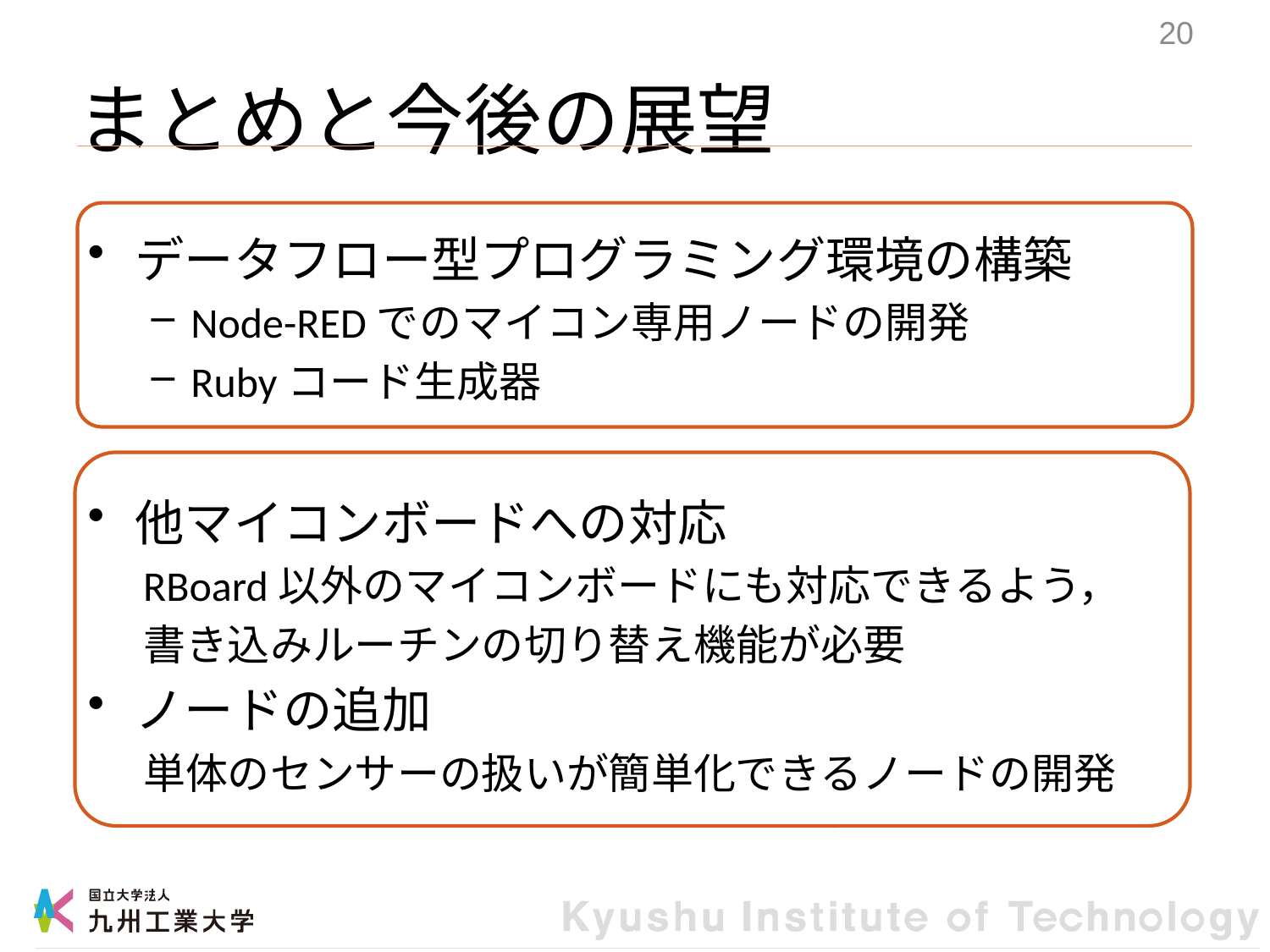

20
# まとめと今後の展望

データフロー型プログラミング環境の構築
Node-REDでのマイコン専用ノードの開発
Rubyコード生成器

他マイコンボードへの対応
RBoard以外のマイコンボードにも対応できるよう，
書き込みルーチンの切り替え機能が必要
ノードの追加
単体のセンサーの扱いが簡単化できるノードの開発